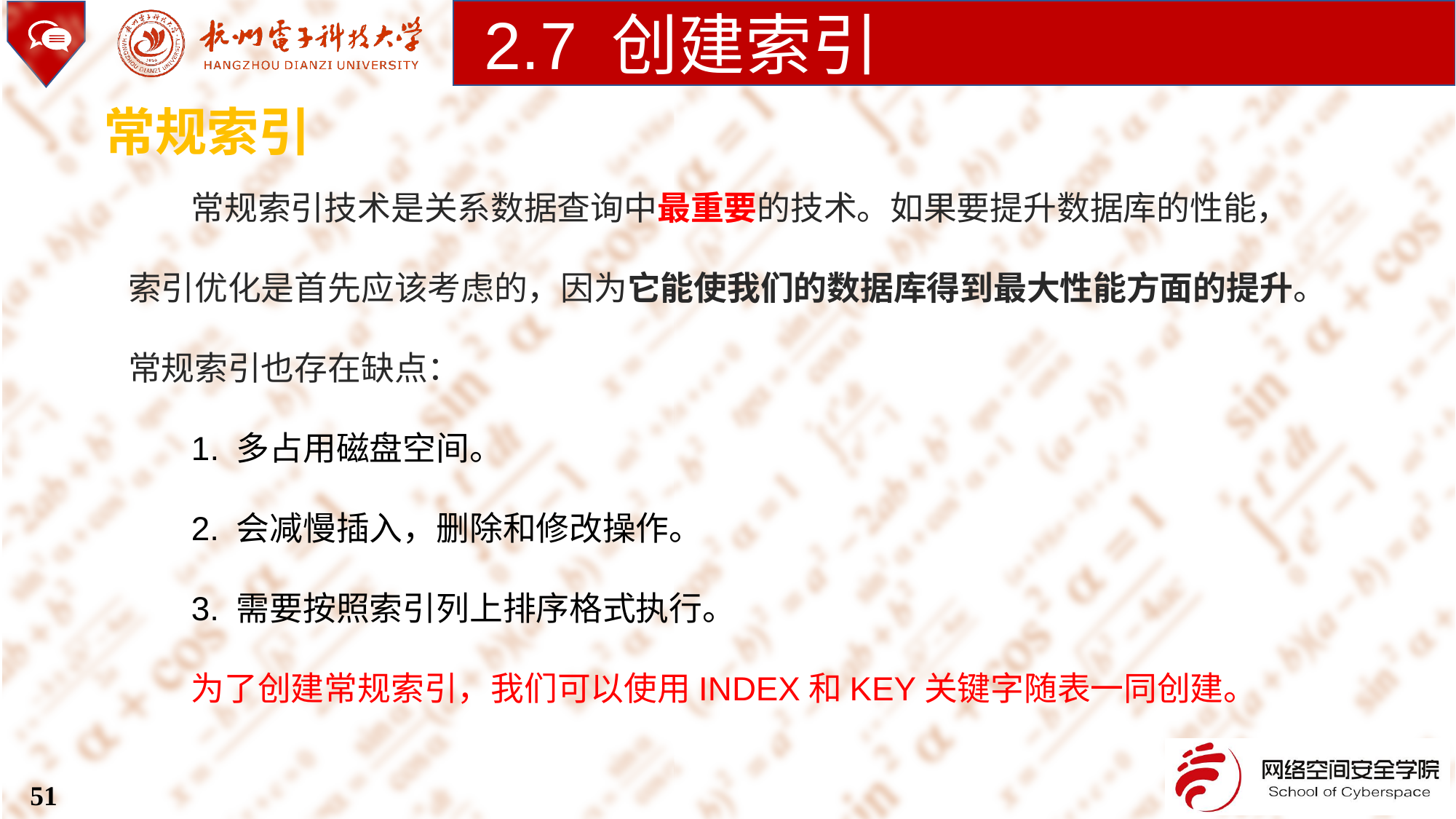

2.7 创建索引
常规索引
常规索引技术是关系数据查询中最重要的技术。如果要提升数据库的性能，索引优化是首先应该考虑的，因为它能使我们的数据库得到最大性能方面的提升。常规索引也存在缺点：
1. 多占用磁盘空间。
2. 会减慢插入，删除和修改操作。
3. 需要按照索引列上排序格式执行。
为了创建常规索引，我们可以使用INDEX和KEY关键字随表一同创建。
51